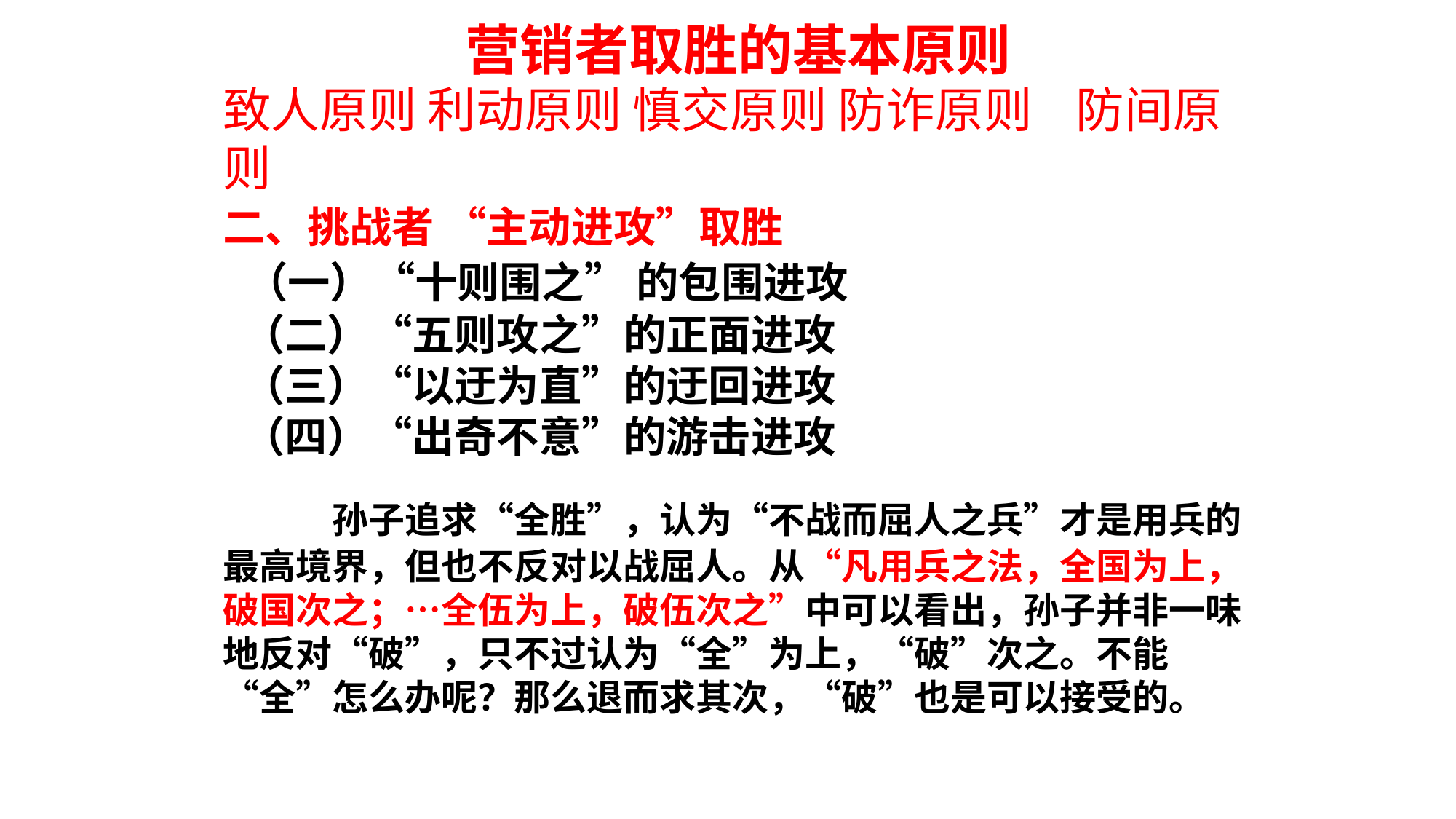

营销者取胜的基本原则
致人原则 利动原则 慎交原则 防诈原则    防间原则
二、挑战者 “主动进攻”取胜
 （一）“十则围之” 的包围进攻
 （二）“五则攻之”的正面进攻
 （三）“以迂为直”的迂回进攻
 （四）“出奇不意”的游击进攻
         孙子追求“全胜”，认为“不战而屈人之兵”才是用兵的最高境界，但也不反对以战屈人。从“凡用兵之法，全国为上，破国次之；…全伍为上，破伍次之”中可以看出，孙子并非一味地反对“破”，只不过认为“全”为上，“破”次之。不能“全”怎么办呢？那么退而求其次，“破”也是可以接受的。